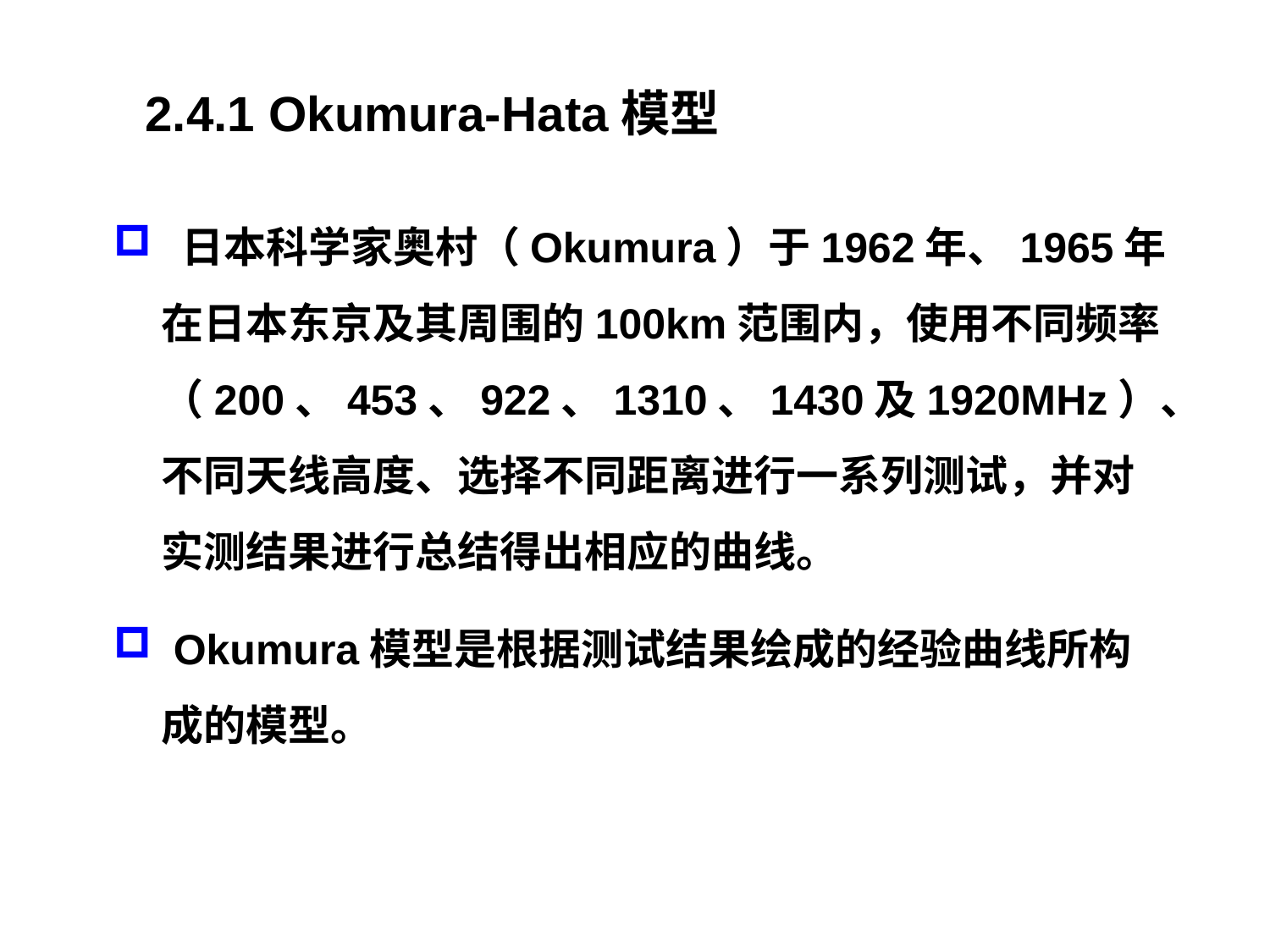

2.4.1 Okumura-Hata模型
 日本科学家奥村（Okumura）于1962年、1965年在日本东京及其周围的100km范围内，使用不同频率（200、453、922、1310、1430及1920MHz）、不同天线高度、选择不同距离进行一系列测试，并对实测结果进行总结得出相应的曲线。
 Okumura模型是根据测试结果绘成的经验曲线所构成的模型。